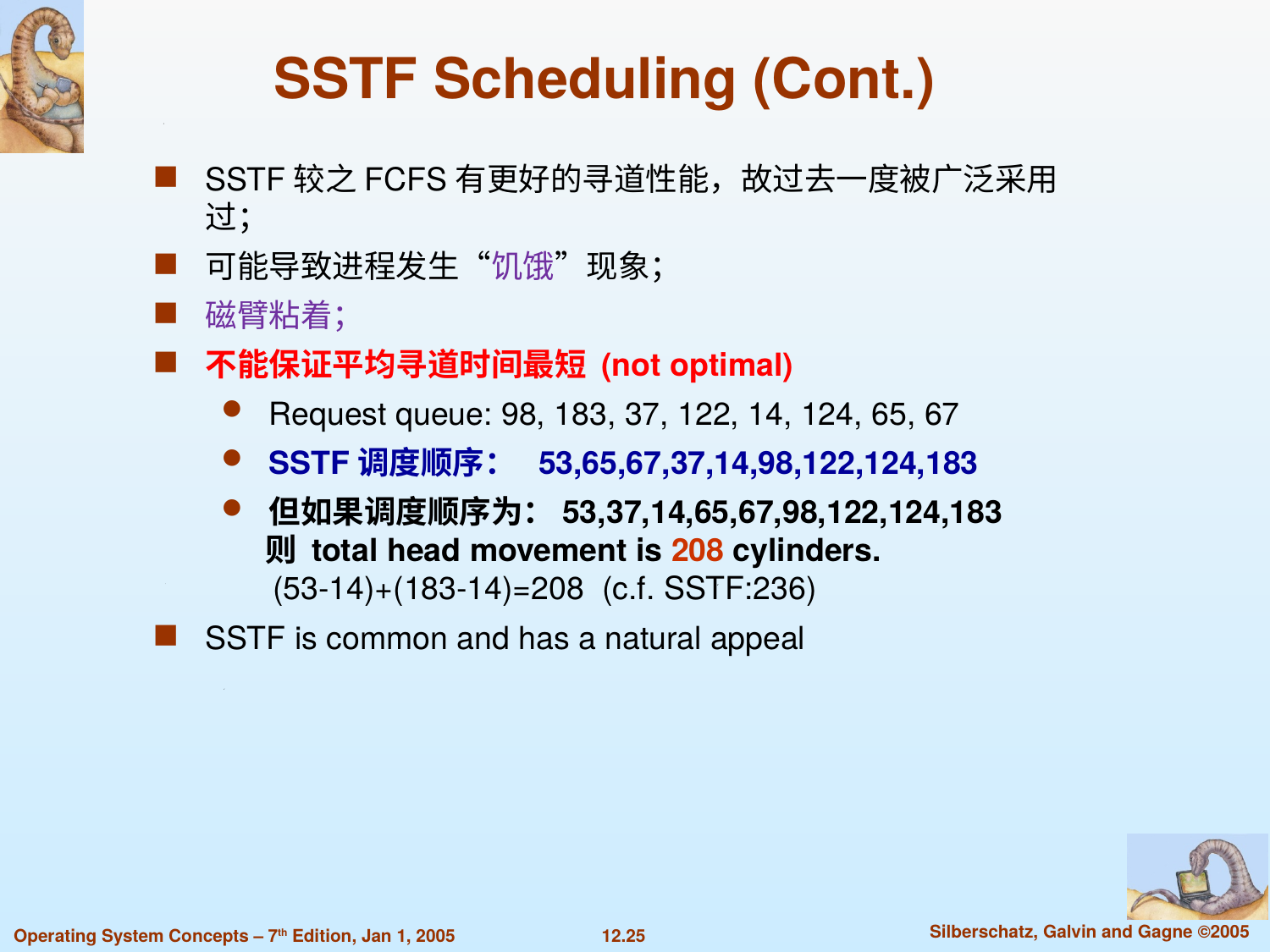

# SSTF Scheduling (Cont.)
SSTF较之FCFS有更好的寻道性能，故过去一度被广泛采用过；
可能导致进程发生“饥饿”现象；
磁臂粘着；
不能保证平均寻道时间最短 (not optimal)
Request queue: 98, 183, 37, 122, 14, 124, 65, 67
SSTF调度顺序：  53,65,67,37,14,98,122,124,183
但如果调度顺序为：53,37,14,65,67,98,122,124,183
     则 total head movement is 208 cylinders.
    (53-14)+(183-14)=208  (c.f. SSTF:236)
SSTF is common and has a natural appeal